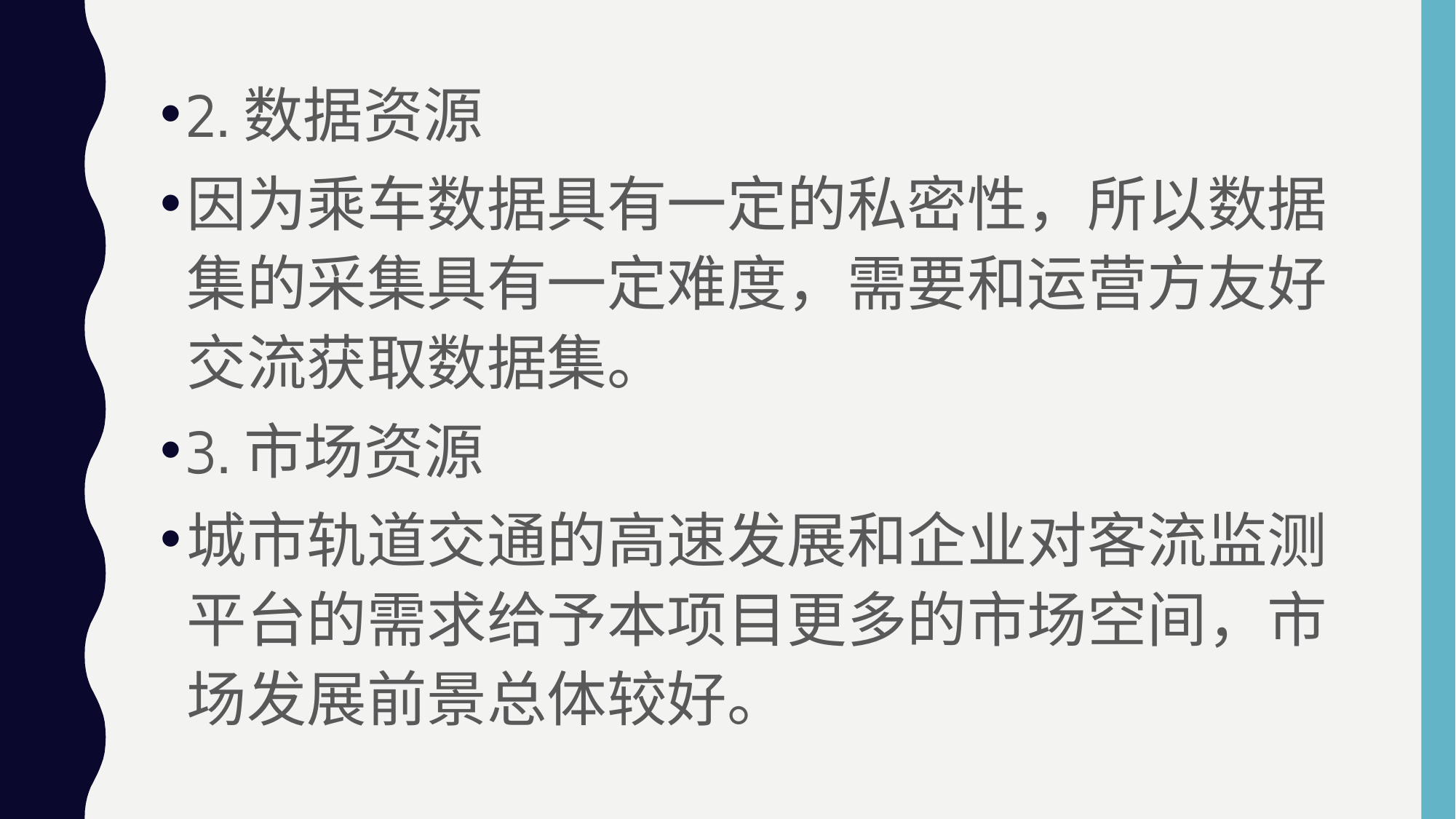

2.数据资源
因为乘车数据具有一定的私密性，所以数据集的采集具有一定难度，需要和运营方友好交流获取数据集。
3.市场资源
城市轨道交通的高速发展和企业对客流监测平台的需求给予本项目更多的市场空间，市场发展前景总体较好。